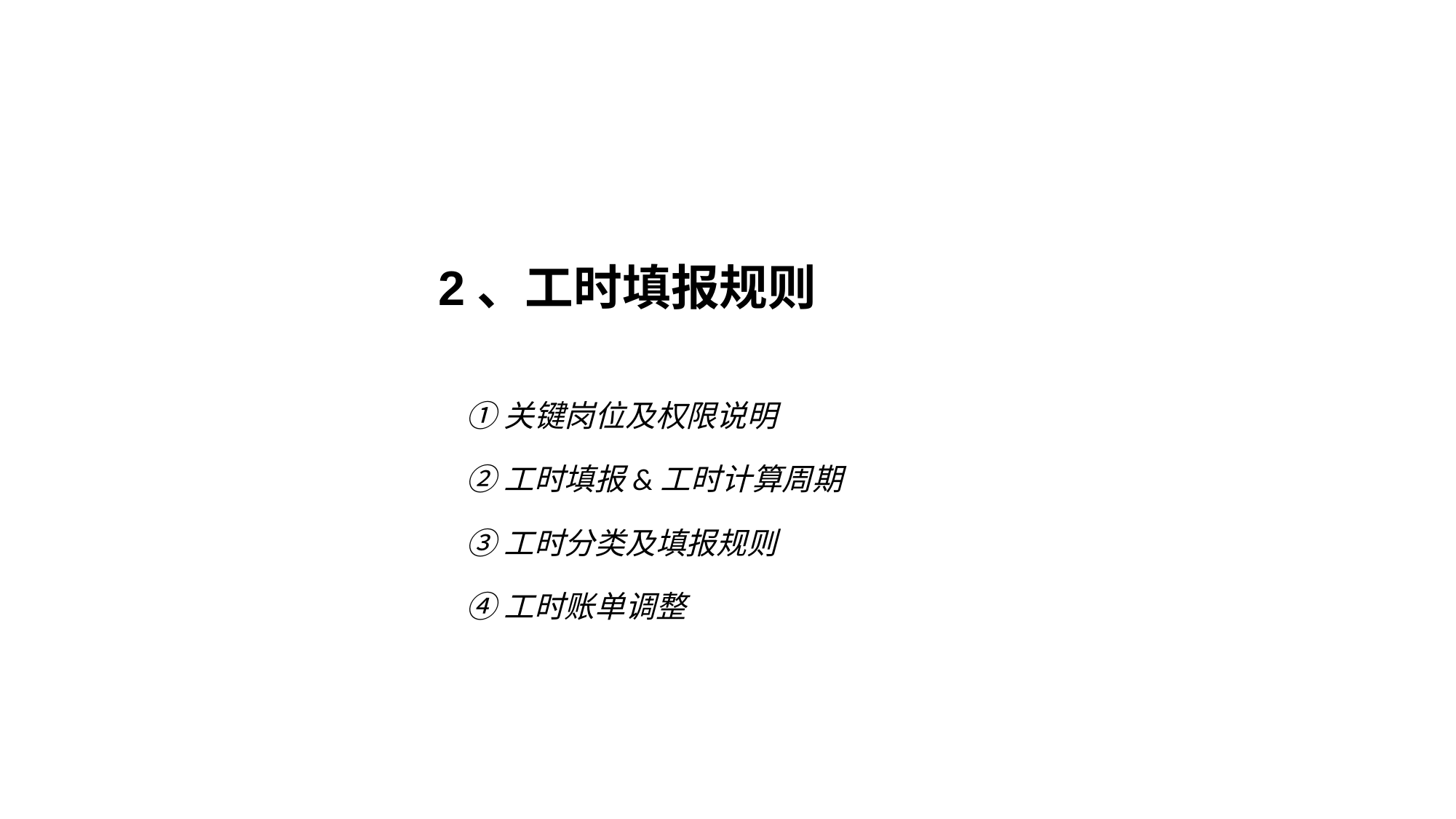

2、工时填报规则
①关键岗位及权限说明
②工时填报&工时计算周期
③工时分类及填报规则
④工时账单调整
7